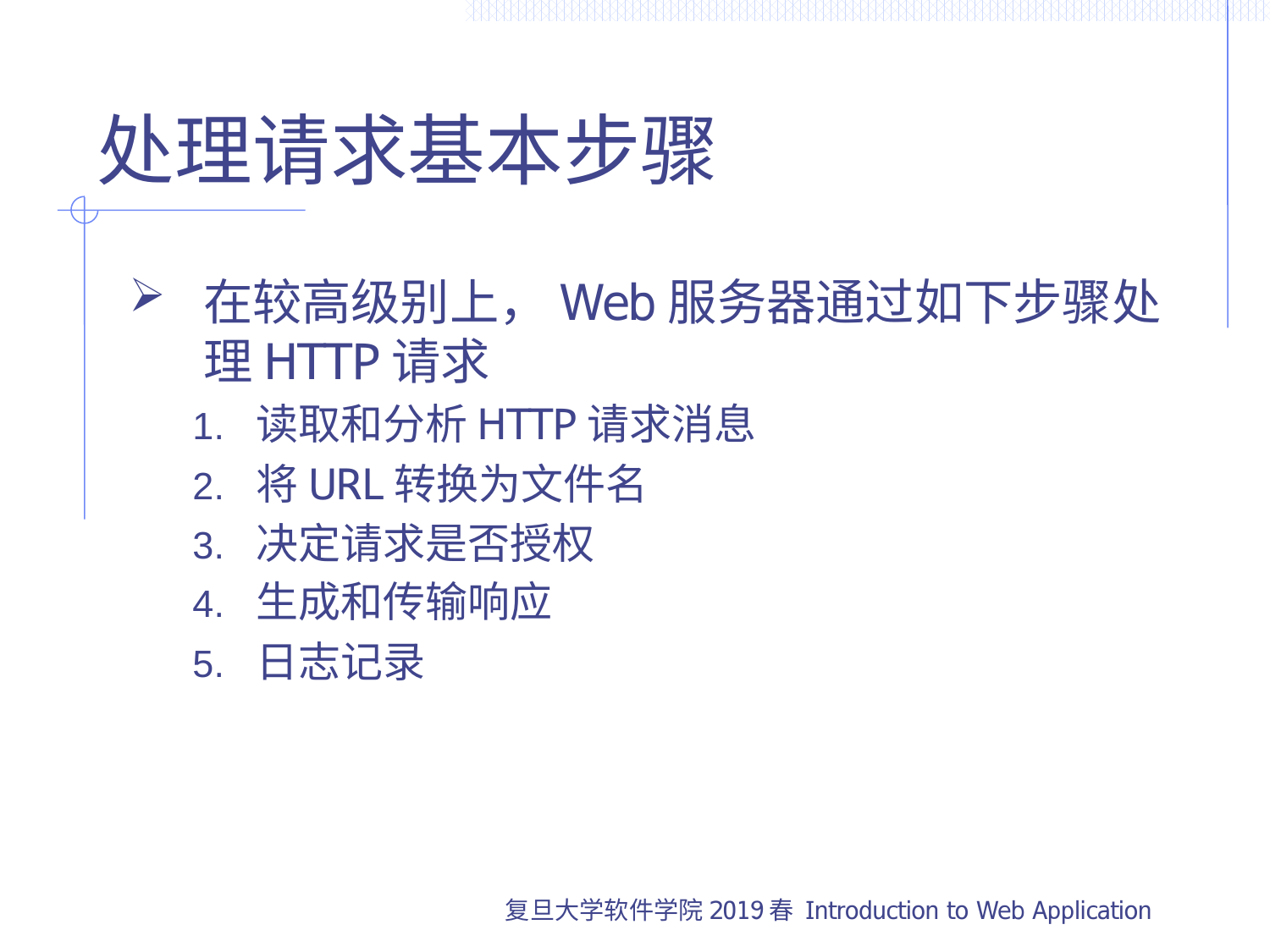

# 处理请求基本步骤
在较高级别上，Web服务器通过如下步骤处理HTTP请求
读取和分析HTTP请求消息
将URL转换为文件名
决定请求是否授权
生成和传输响应
日志记录